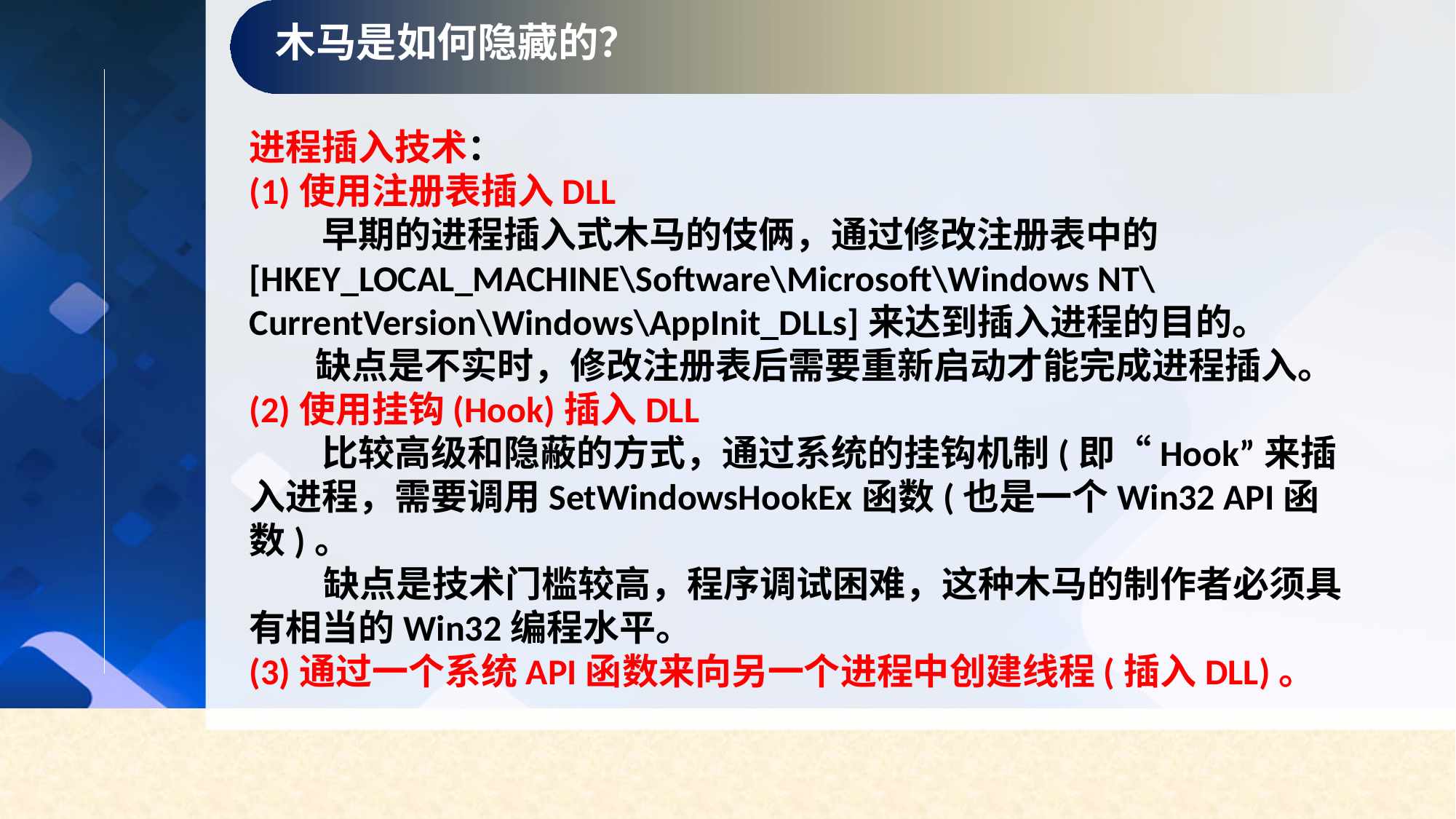

木马是如何隐藏的？
进程插入技术：
(1)使用注册表插入DLL
　　早期的进程插入式木马的伎俩，通过修改注册表中的[HKEY_LOCAL_MACHINE\Software\Microsoft\Windows NT\CurrentVersion\Windows\AppInit_DLLs]来达到插入进程的目的。
       缺点是不实时，修改注册表后需要重新启动才能完成进程插入。
(2)使用挂钩(Hook)插入DLL
　　比较高级和隐蔽的方式，通过系统的挂钩机制(即“Hook”来插入进程，需要调用SetWindowsHookEx函数(也是一个Win32 API函数)。
        缺点是技术门槛较高，程序调试困难，这种木马的制作者必须具有相当的Win32编程水平。
(3)通过一个系统API函数来向另一个进程中创建线程(插入DLL)。